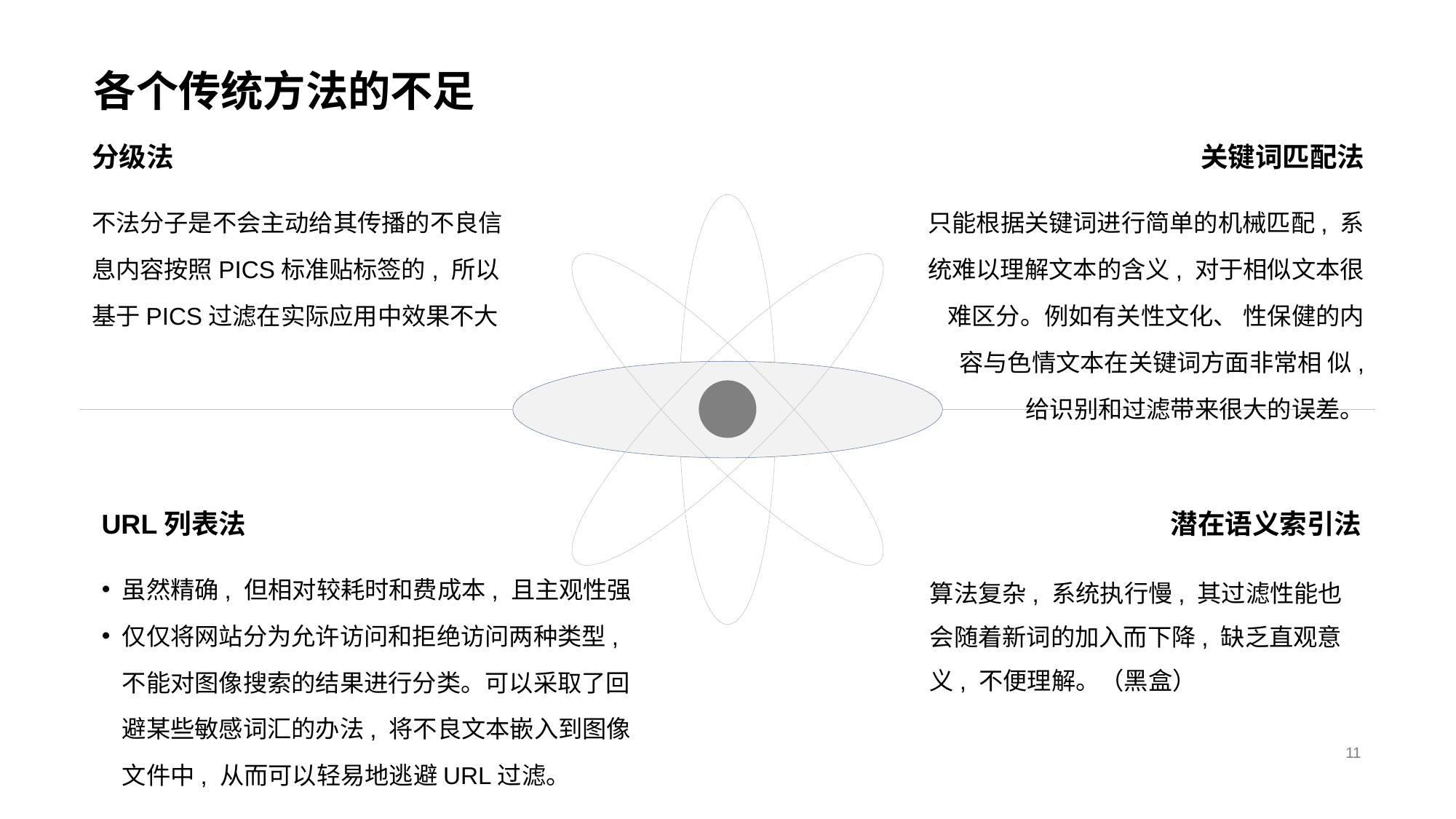

# 各个传统方法的不足
分级法
关键词匹配法
不法分子是不会主动给其传播的不良信息内容按照PICS标准贴标签的, 所以基于PICS过滤在实际应用中效果不大
只能根据关键词进行简单的机械匹配, 系统难以理解文本的含义, 对于相似文本很难区分。例如有关性文化、 性保健的内容与色情文本在关键词方面非常相 似, 给识别和过滤带来很大的误差。

URL列表法
虽然精确, 但相对较耗时和费成本, 且主观性强
仅仅将网站分为允许访问和拒绝访问两种类型, 不能对图像搜索的结果进行分类。可以采取了回避某些敏感词汇的办法, 将不良文本嵌入到图像文件中, 从而可以轻易地逃避URL过滤。
潜在语义索引法
算法复杂, 系统执行慢, 其过滤性能也会随着新词的加入而下降, 缺乏直观意义, 不便理解。（黑盒）
11